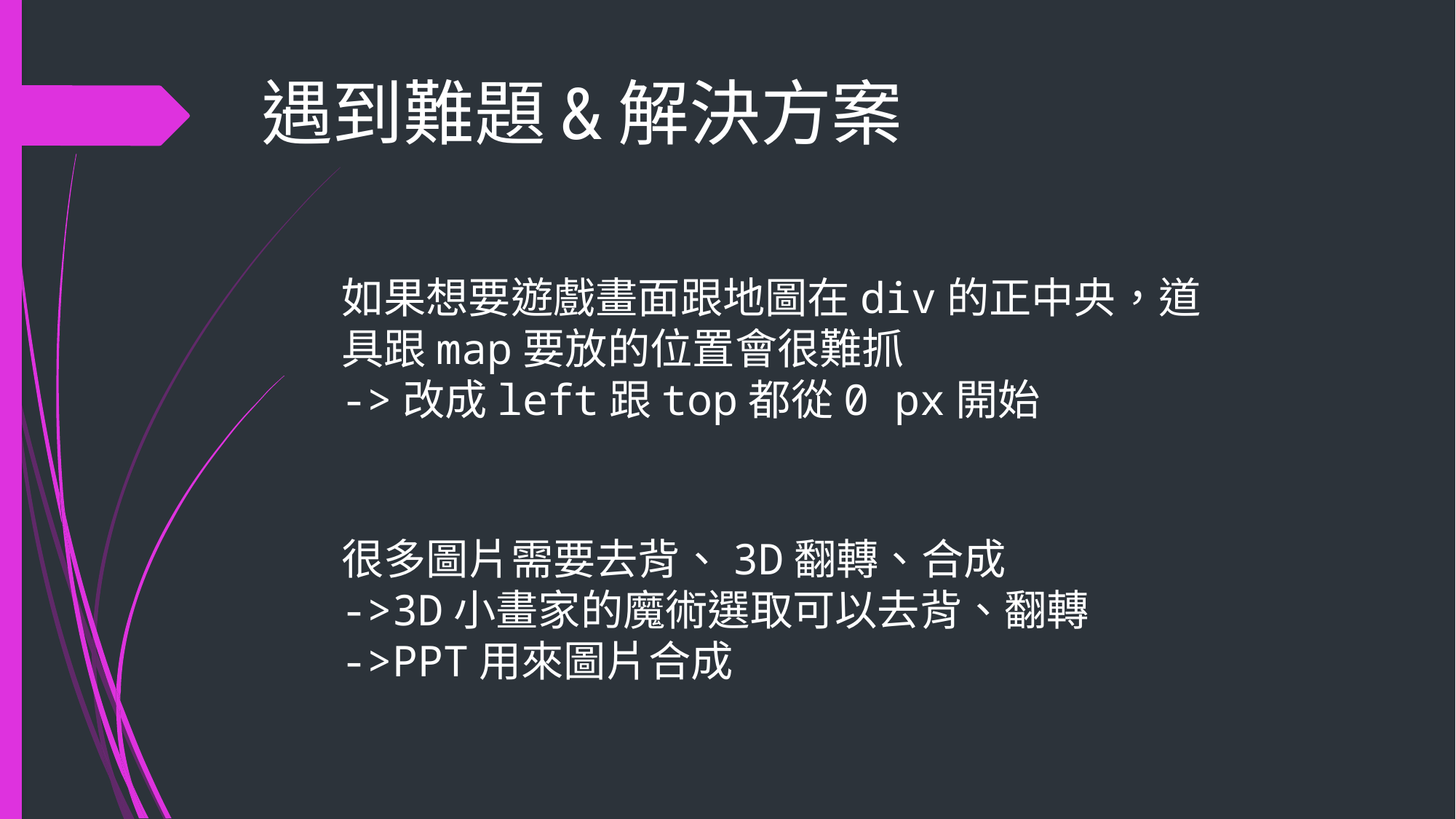

# 遇到難題&解決方案
如果想要遊戲畫面跟地圖在div的正中央，道具跟map要放的位置會很難抓
->改成left跟top都從0 px開始
很多圖片需要去背、3D翻轉、合成
->3D小畫家的魔術選取可以去背、翻轉
->PPT用來圖片合成